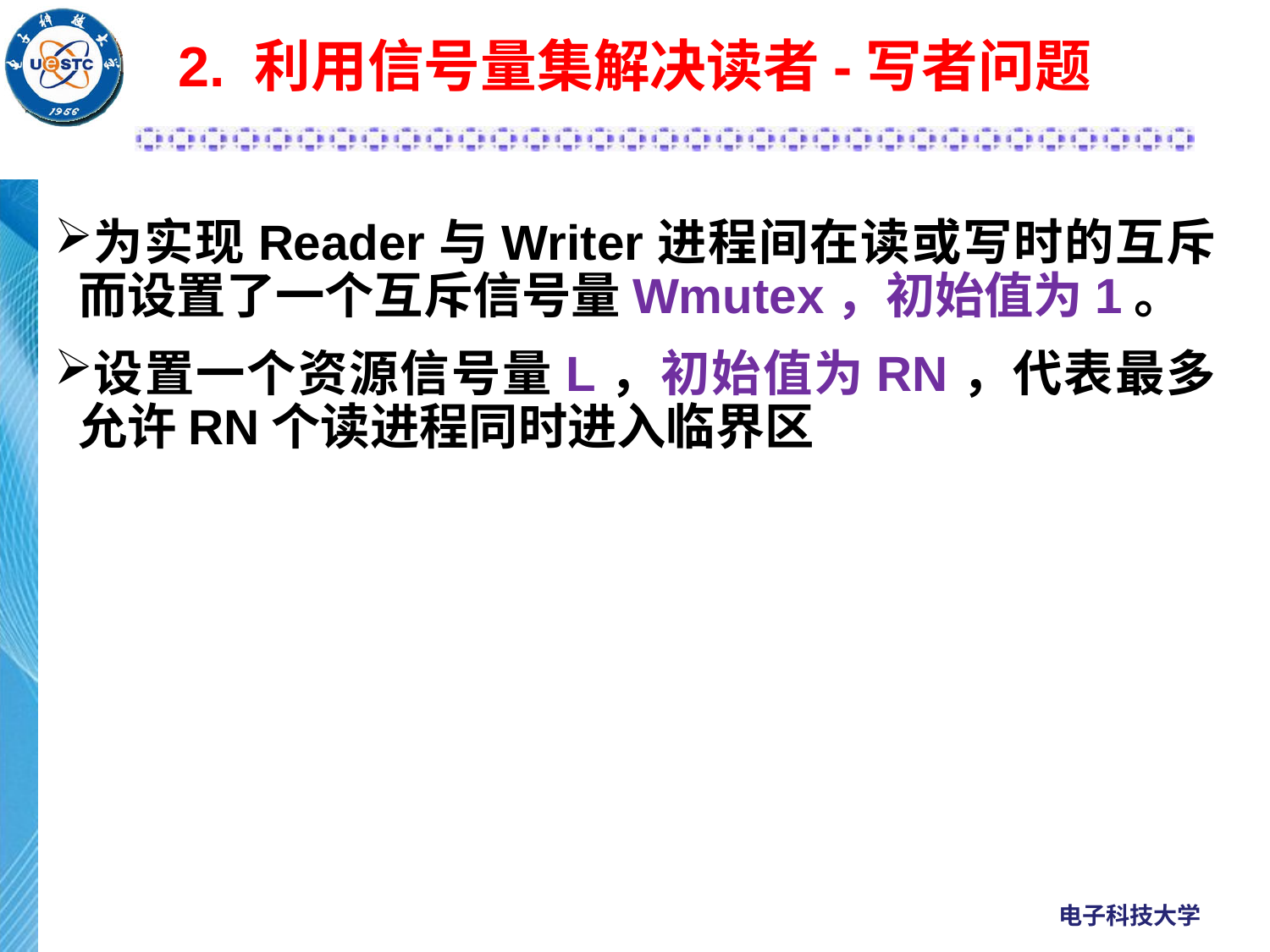

# 2. 利用信号量集解决读者-写者问题
为实现Reader与Writer进程间在读或写时的互斥而设置了一个互斥信号量Wmutex，初始值为1。
设置一个资源信号量L，初始值为RN，代表最多允许RN个读进程同时进入临界区